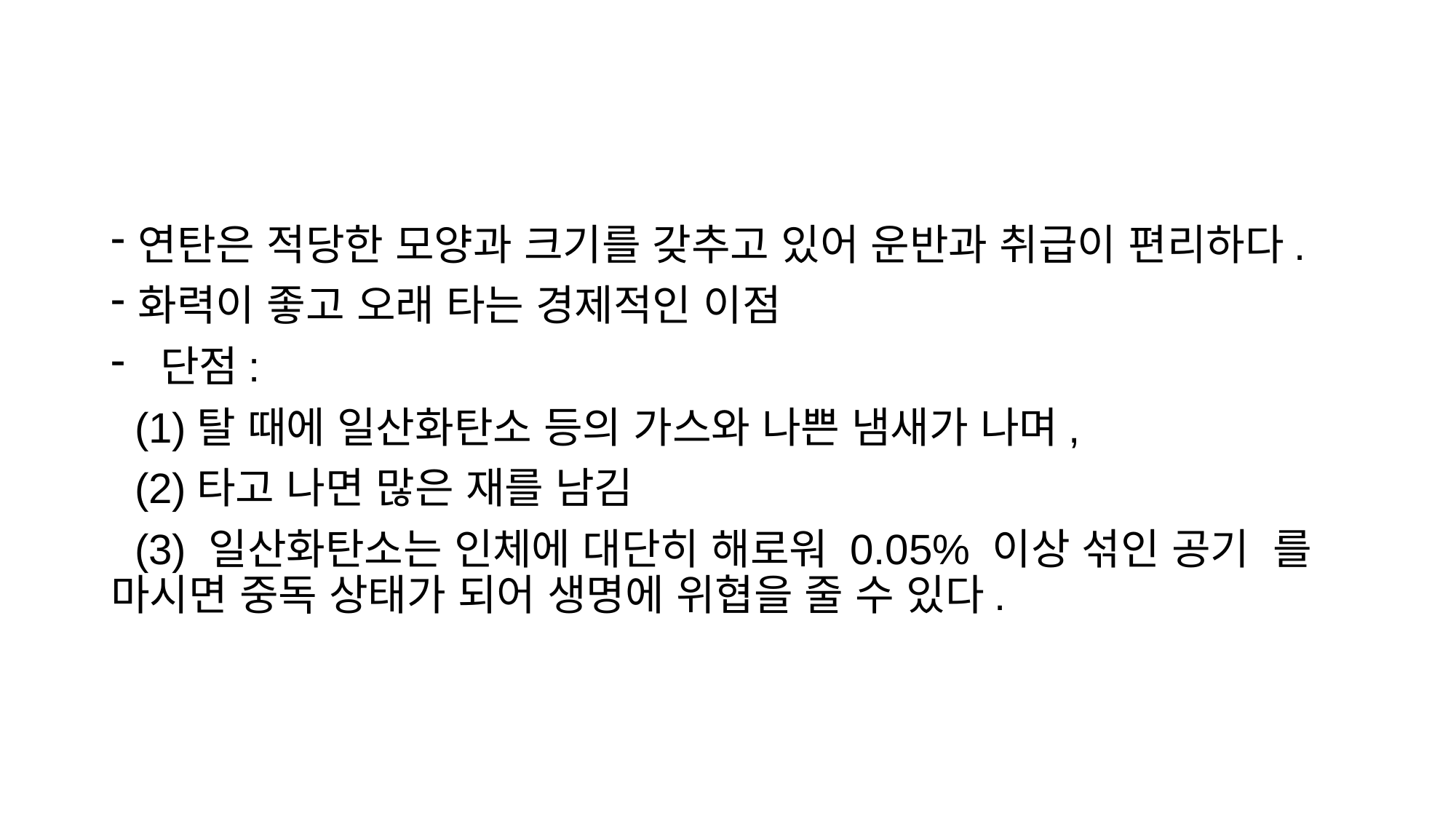

#
연탄은 적당한 모양과 크기를 갖추고 있어 운반과 취급이 편리하다.
화력이 좋고 오래 타는 경제적인 이점
 단점:
  (1)탈 때에 일산화탄소 등의 가스와 나쁜 냄새가 나며,
  (2)타고 나면 많은 재를 남김
  (3) 일산화탄소는 인체에 대단히 해로워 0.05% 이상 섞인 공기  를 마시면 중독 상태가 되어 생명에 위협을 줄 수 있다.